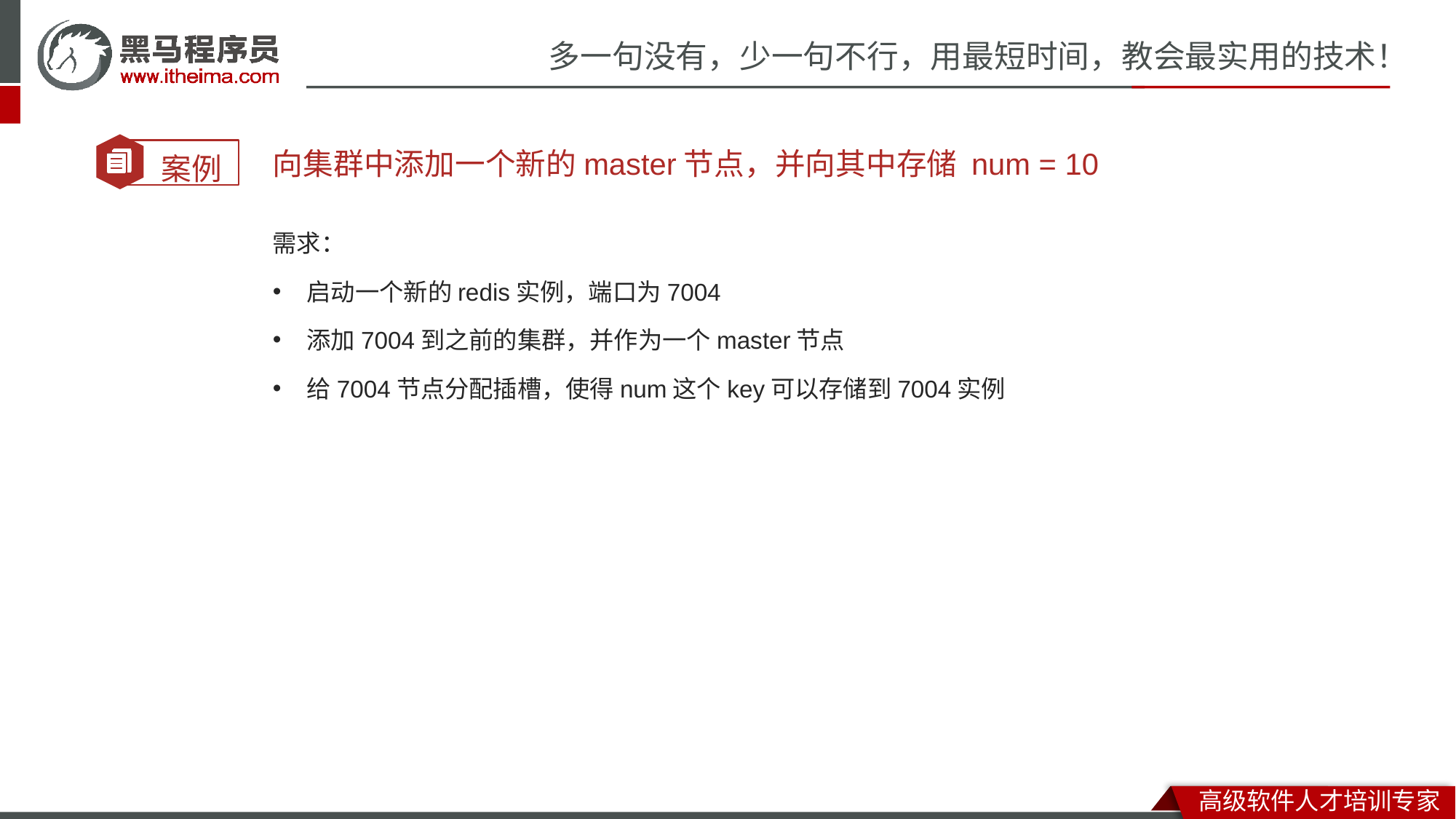

向集群中添加一个新的master节点，并向其中存储 num = 10
需求：
启动一个新的redis实例，端口为7004
添加7004到之前的集群，并作为一个master节点
给7004节点分配插槽，使得num这个key可以存储到7004实例